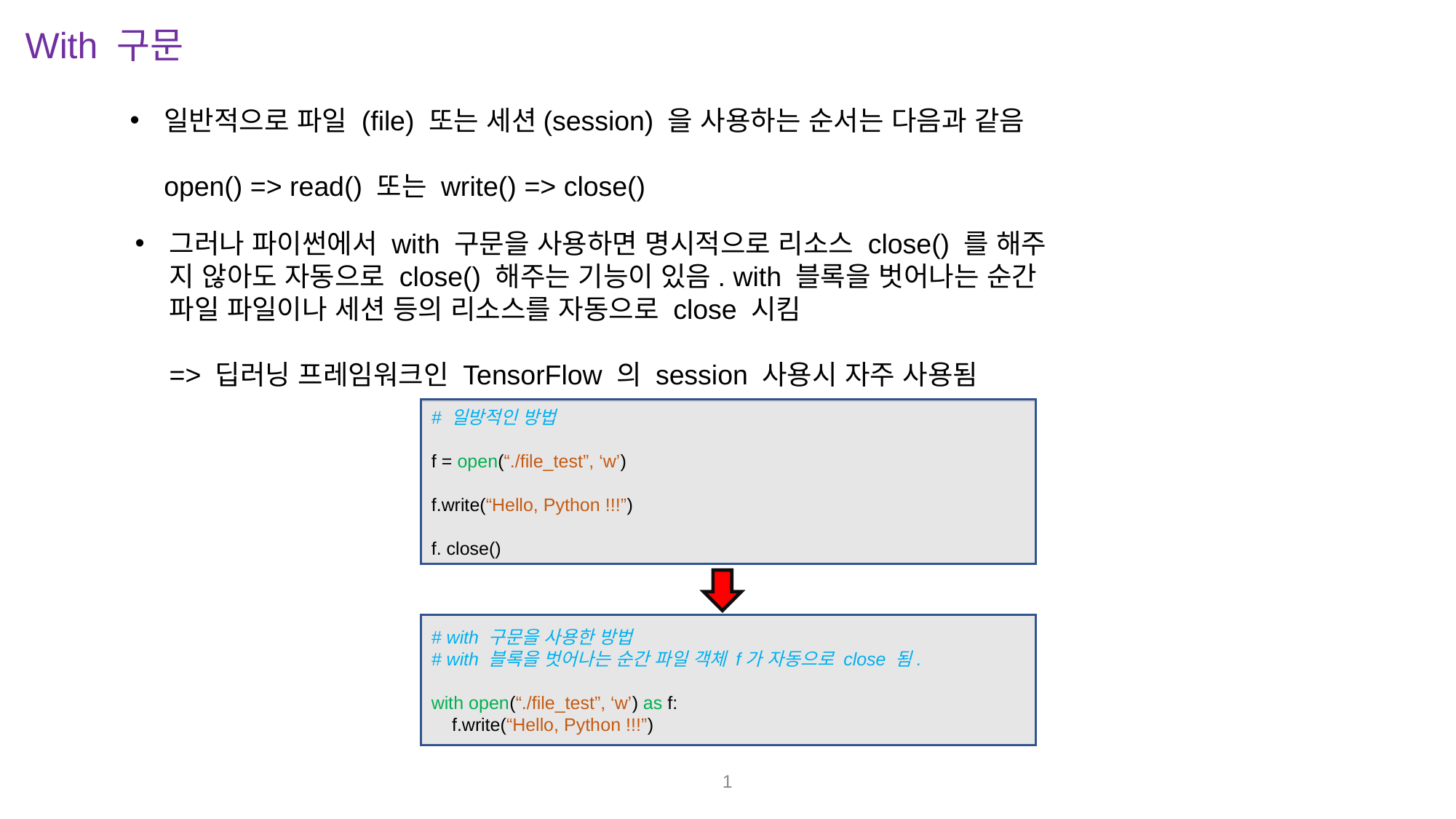

With 구문
일반적으로 파일 (file) 또는 세션(session) 을 사용하는 순서는 다음과 같음
open() => read() 또는 write() => close()
그러나 파이썬에서 with 구문을 사용하면 명시적으로 리소스 close() 를 해주
지 않아도 자동으로 close() 해주는 기능이 있음. with 블록을 벗어나는 순간
파일 파일이나 세션 등의 리소스를 자동으로 close 시킴
=> 딥러닝 프레임워크인 TensorFlow 의 session 사용시 자주 사용됨

# 일방적인 방법

f = open(“./file_test”, ‘w’)

f.write(“Hello, Python !!!”)

f. close()

# with 구문을 사용한 방법
# with 블록을 벗어나는 순간 파일 객체 f가 자동으로 close 됨.

with open(“./file_test”, ‘w’) as f:
    f.write(“Hello, Python !!!”)
1